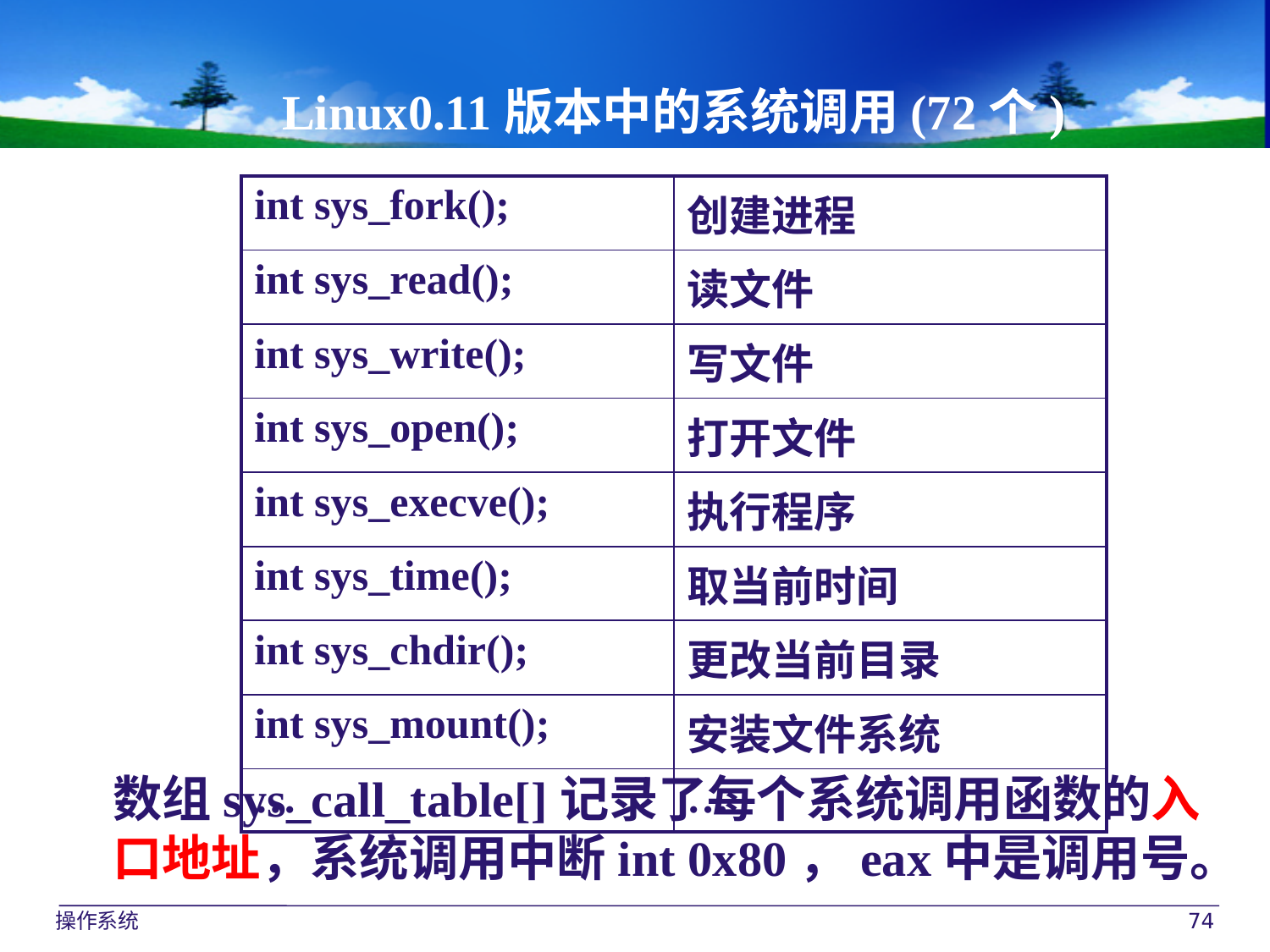

Linux0.11版本中的系统调用(72个)
| int sys\_fork(); | 创建进程 |
| --- | --- |
| int sys\_read(); | 读文件 |
| int sys\_write(); | 写文件 |
| int sys\_open(); | 打开文件 |
| int sys\_execve(); | 执行程序 |
| int sys\_time(); | 取当前时间 |
| int sys\_chdir(); | 更改当前目录 |
| int sys\_mount(); | 安装文件系统 |
| … | … |
数组sys_call_table[]记录了每个系统调用函数的入口地址，系统调用中断int 0x80，eax中是调用号。
操作系统
74